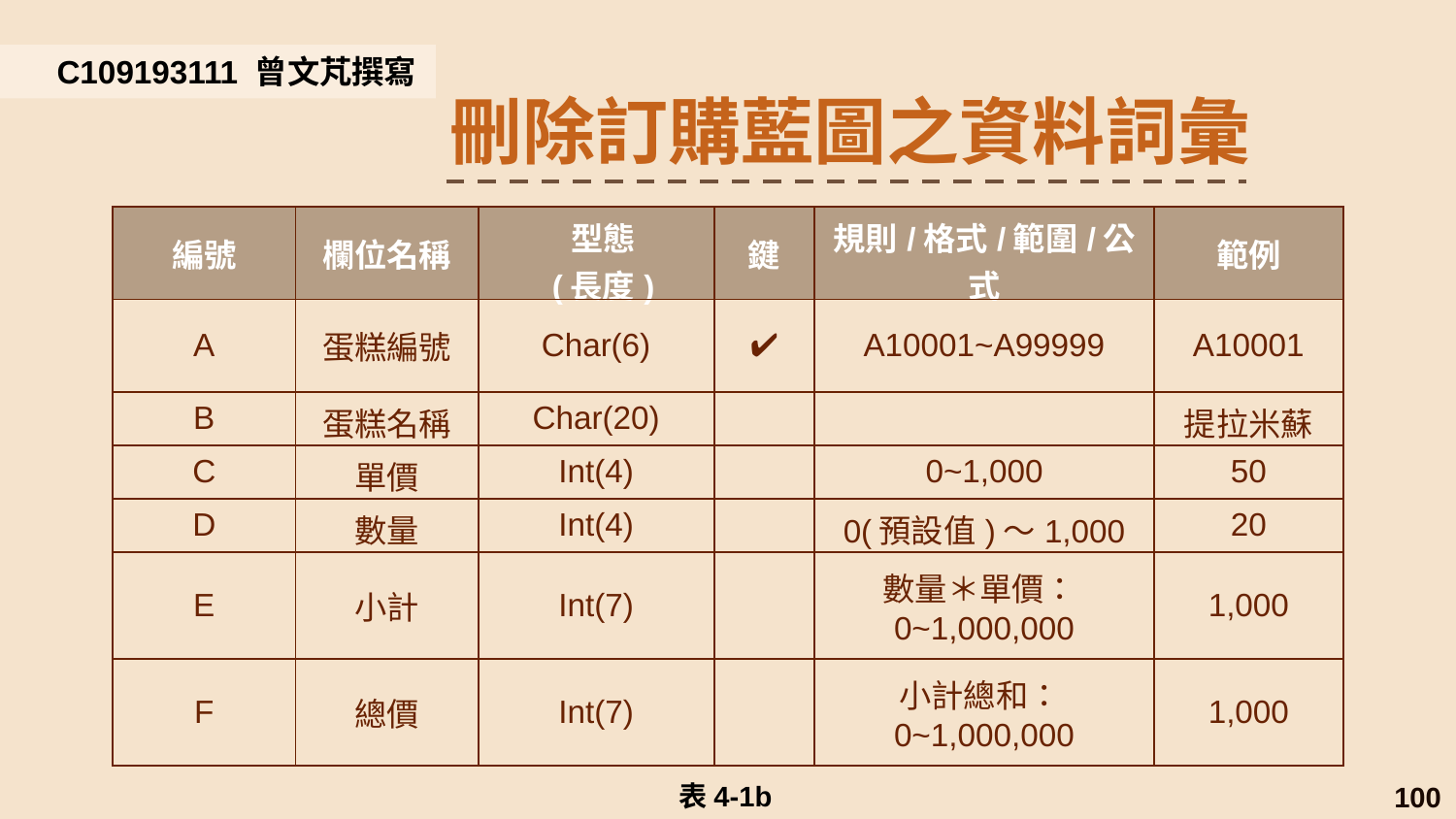

C109193111 曾文芃撰寫
刪除訂購藍圖之資料詞彙
| 編號 | 欄位名稱 | 型態 (長度) | 鍵 | 規則/格式/範圍/公式 | 範例 |
| --- | --- | --- | --- | --- | --- |
| A | 蛋糕編號 | Char(6) | ✔ | A10001~A99999 | A10001 |
| B | 蛋糕名稱 | Char(20) |  |  | 提拉米蘇 |
| C | 單價 | Int(4) |  | 0~1,000 | 50 |
| D | 數量 | Int(4) |  | 0(預設值)～1,000 | 20 |
| E | 小計 | Int(7) |  | 數量＊單價：0~1,000,000 | 1,000 |
| F | 總價 | Int(7) |  | 小計總和：0~1,000,000 | 1,000 |
表4-1b
100